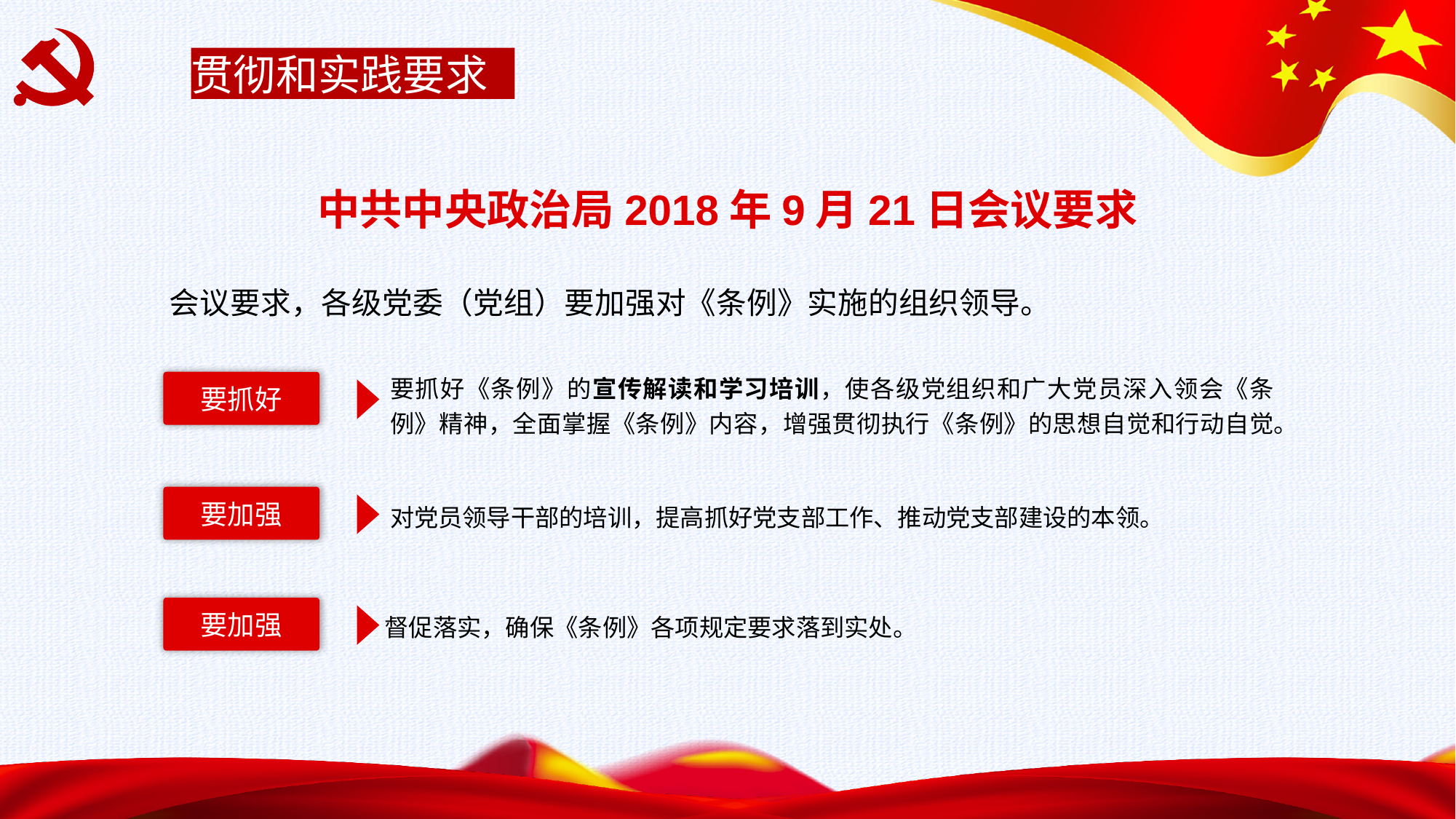

贯彻和实践要求
中共中央政治局2018年9月21日会议要求
　　会议要求，各级党委（党组）要加强对《条例》实施的组织领导。
要抓好《条例》的宣传解读和学习培训，使各级党组织和广大党员深入领会《条例》精神，全面掌握《条例》内容，增强贯彻执行《条例》的思想自觉和行动自觉。
要抓好

要加强
对党员领导干部的培训，提高抓好党支部工作、推动党支部建设的本领。

要加强
督促落实，确保《条例》各项规定要求落到实处。